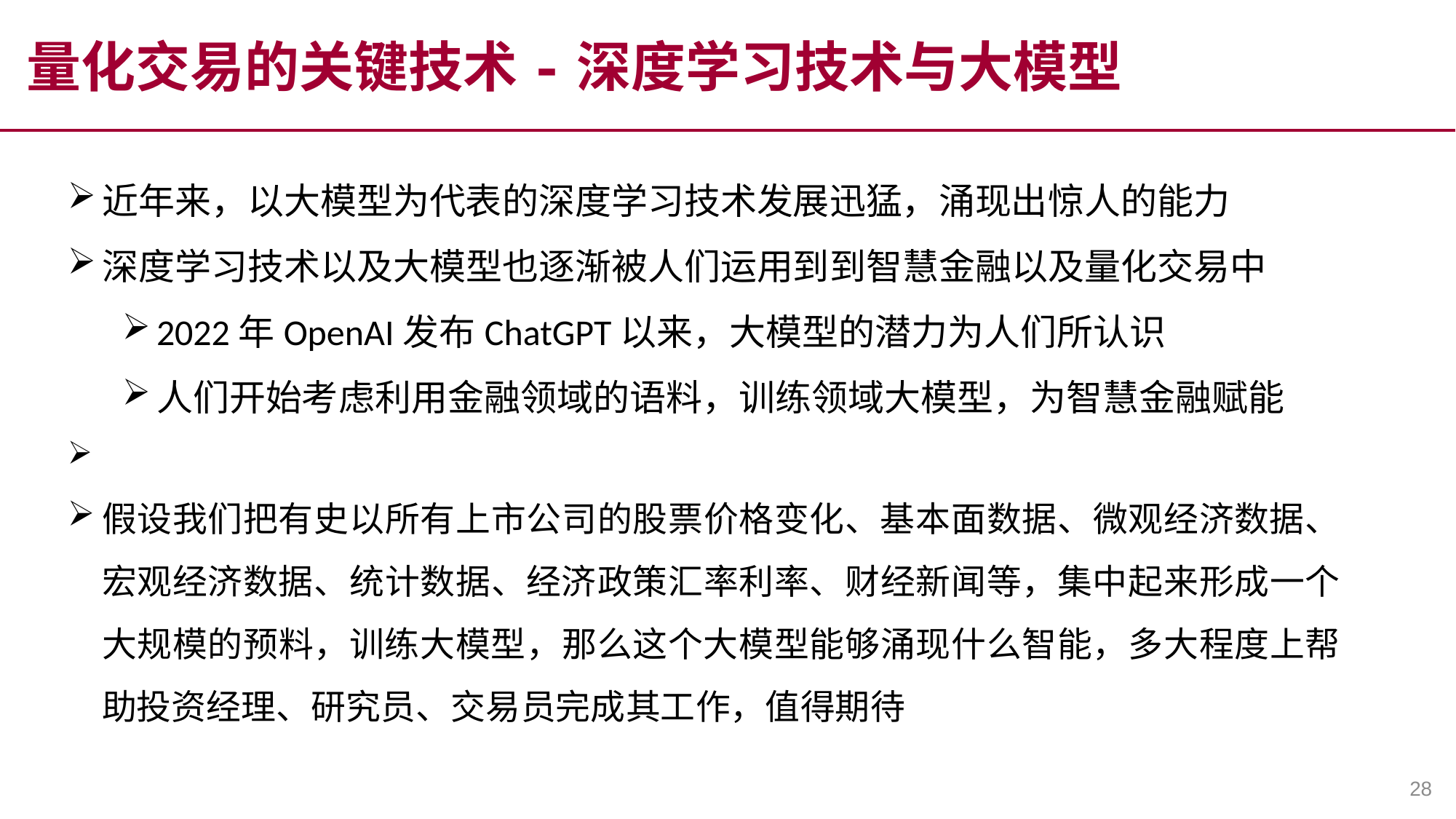

量化交易的关键技术-深度学习技术与大模型
近年来，以大模型为代表的深度学习技术发展迅猛，涌现出惊人的能力
深度学习技术以及大模型也逐渐被人们运用到到智慧金融以及量化交易中
2022年OpenAI发布ChatGPT以来，大模型的潜力为人们所认识
人们开始考虑利用金融领域的语料，训练领域大模型，为智慧金融赋能

假设我们把有史以所有上市公司的股票价格变化、基本面数据、微观经济数据、宏观经济数据、统计数据、经济政策汇率利率、财经新闻等，集中起来形成一个大规模的预料，训练大模型，那么这个大模型能够涌现什么智能，多大程度上帮助投资经理、研究员、交易员完成其工作，值得期待

28